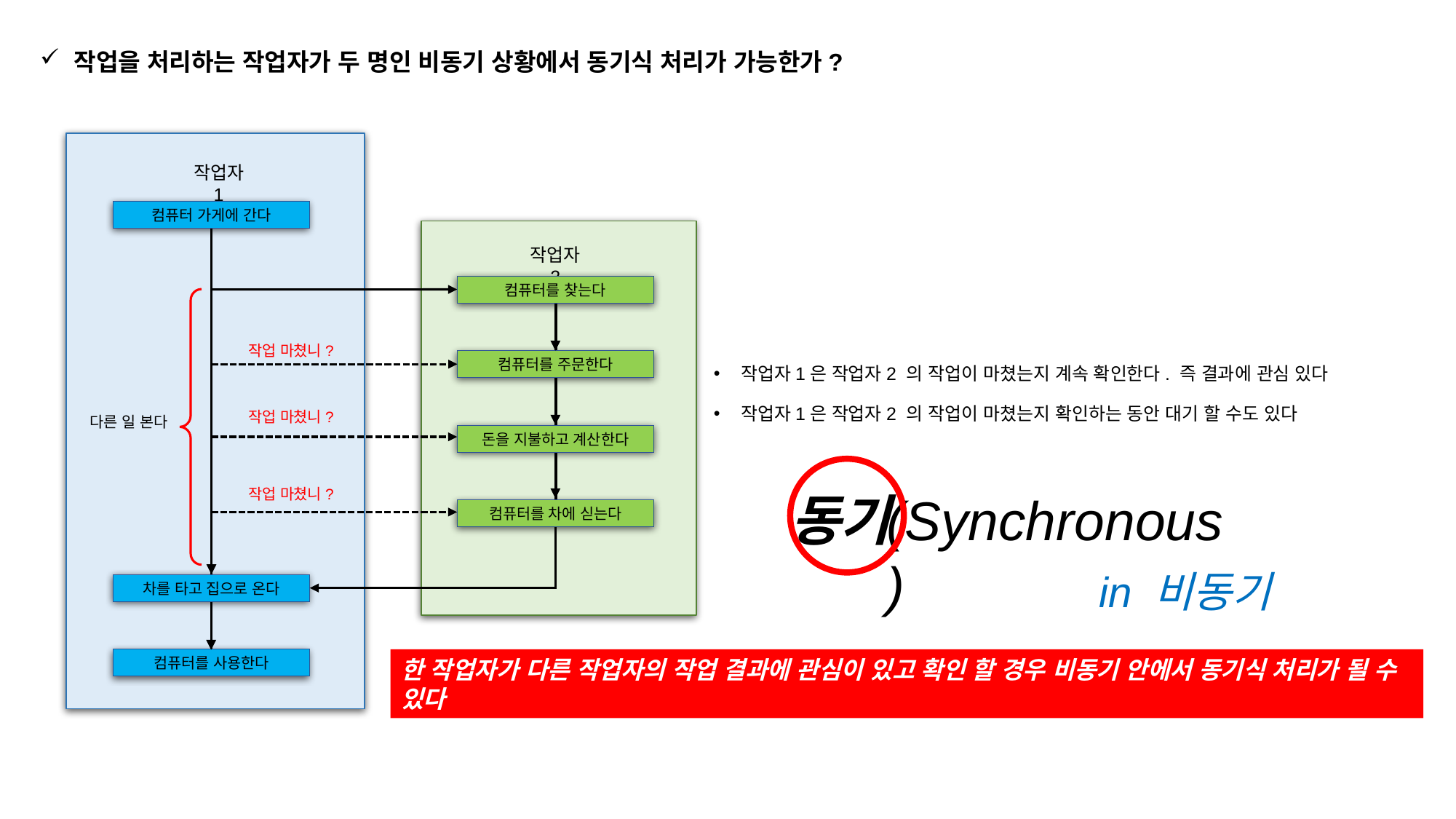

작업을 처리하는 작업자가 두 명인 비동기 상황에서 동기식 처리가 가능한가?

작업자 1
컴퓨터 가게에 간다

작업자 2
컴퓨터를 찾는다

작업 마쳤니?

작업자1은 작업자2 의 작업이 마쳤는지 계속 확인한다. 즉 결과에 관심 있다
작업자1은 작업자2 의 작업이 마쳤는지 확인하는 동안 대기 할 수도 있다
컴퓨터를 주문한다
작업 마쳤니?
다른 일 본다

돈을 지불하고 계산한다

작업 마쳤니?
(Synchronous)
동기

컴퓨터를 차에 싣는다
in 비동기

차를 타고 집으로 온다

컴퓨터를 사용한다
한 작업자가 다른 작업자의 작업 결과에 관심이 있고 확인 할 경우 비동기 안에서 동기식 처리가 될 수 있다